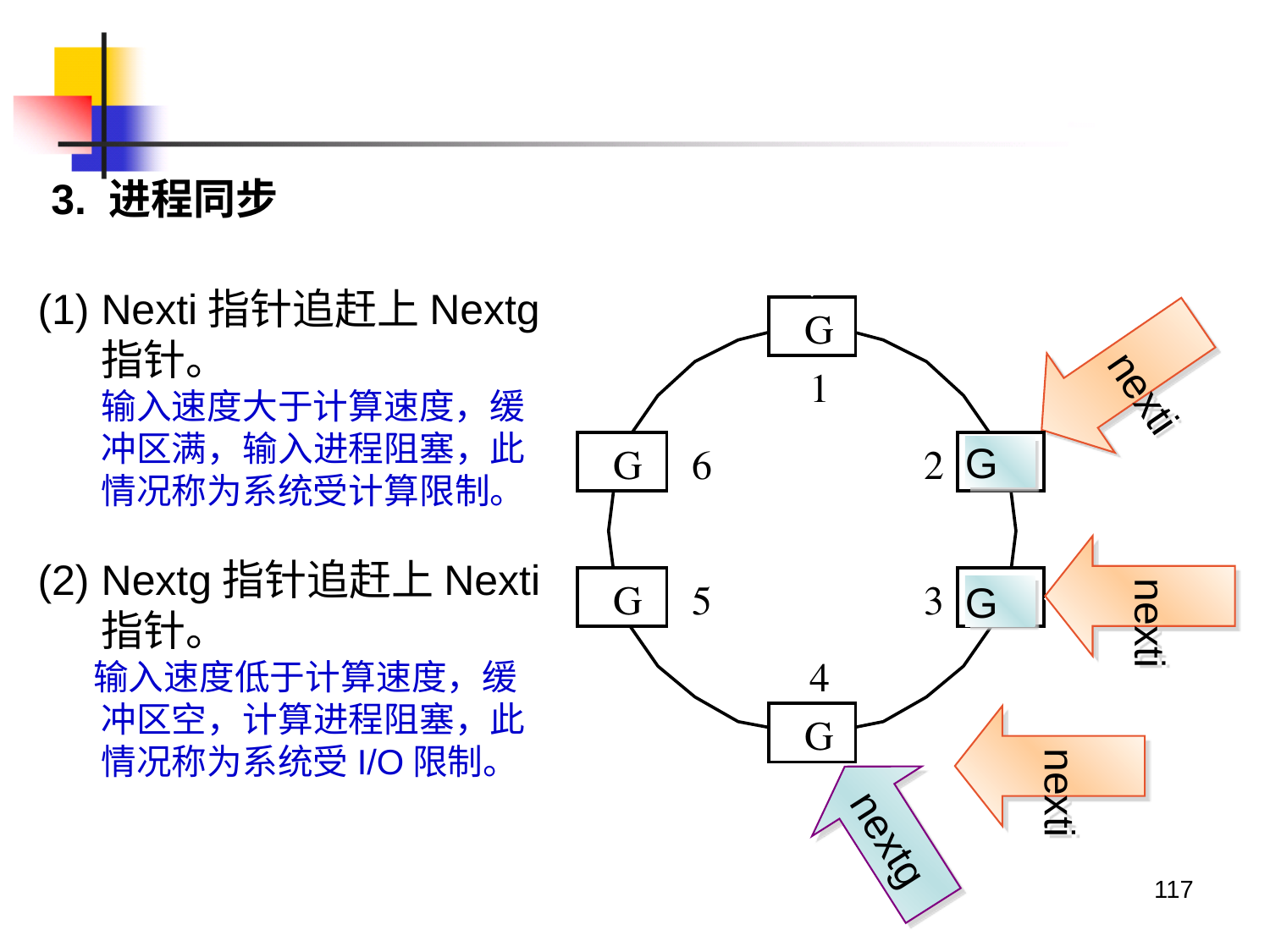

3. 进程同步

Nexti指针追赶上Nextg指针。
       输入速度大于计算速度，缓冲区满，输入进程阻塞，此情况称为系统受计算限制。

(2) Nextg指针追赶上Nexti指针。
      输入速度低于计算速度，缓冲区空，计算进程阻塞，此情况称为系统受I/O限制。

nexti

G

1

G
G
6
2
R
nexti

G
5
3
R
G

4
nexti

G
nextg
117